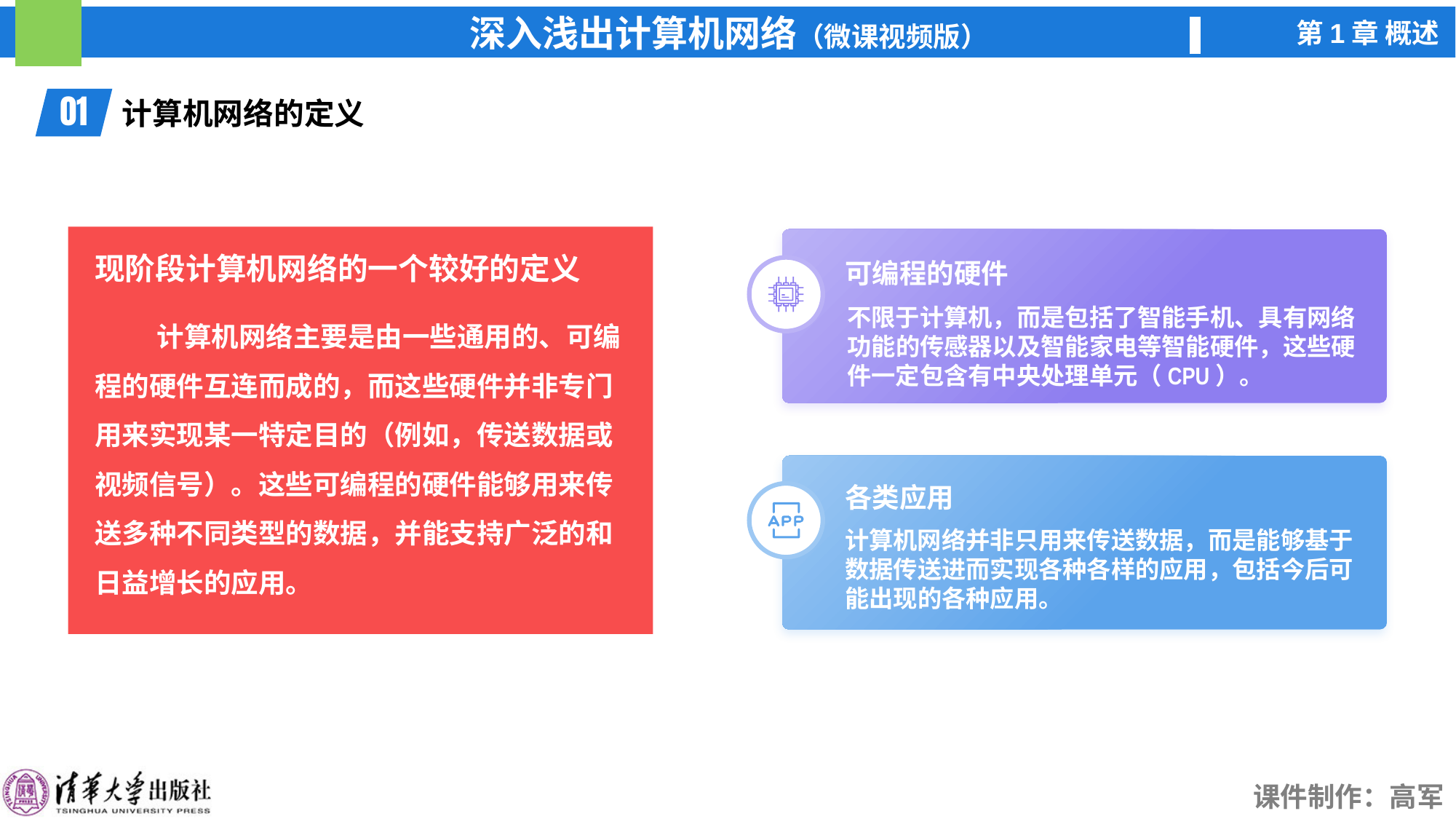

01
计算机网络的定义

现阶段计算机网络的一个较好的定义

可编程的硬件

不限于计算机，而是包括了智能手机、具有网络功能的传感器以及智能家电等智能硬件，这些硬件一定包含有中央处理单元（CPU）。
         计算机网络主要是由一些通用的、可编程的硬件互连而成的，而这些硬件并非专门用来实现某一特定目的（例如，传送数据或视频信号）。这些可编程的硬件能够用来传送多种不同类型的数据，并能支持广泛的和日益增长的应用。

各类应用

计算机网络并非只用来传送数据，而是能够基于数据传送进而实现各种各样的应用，包括今后可能出现的各种应用。